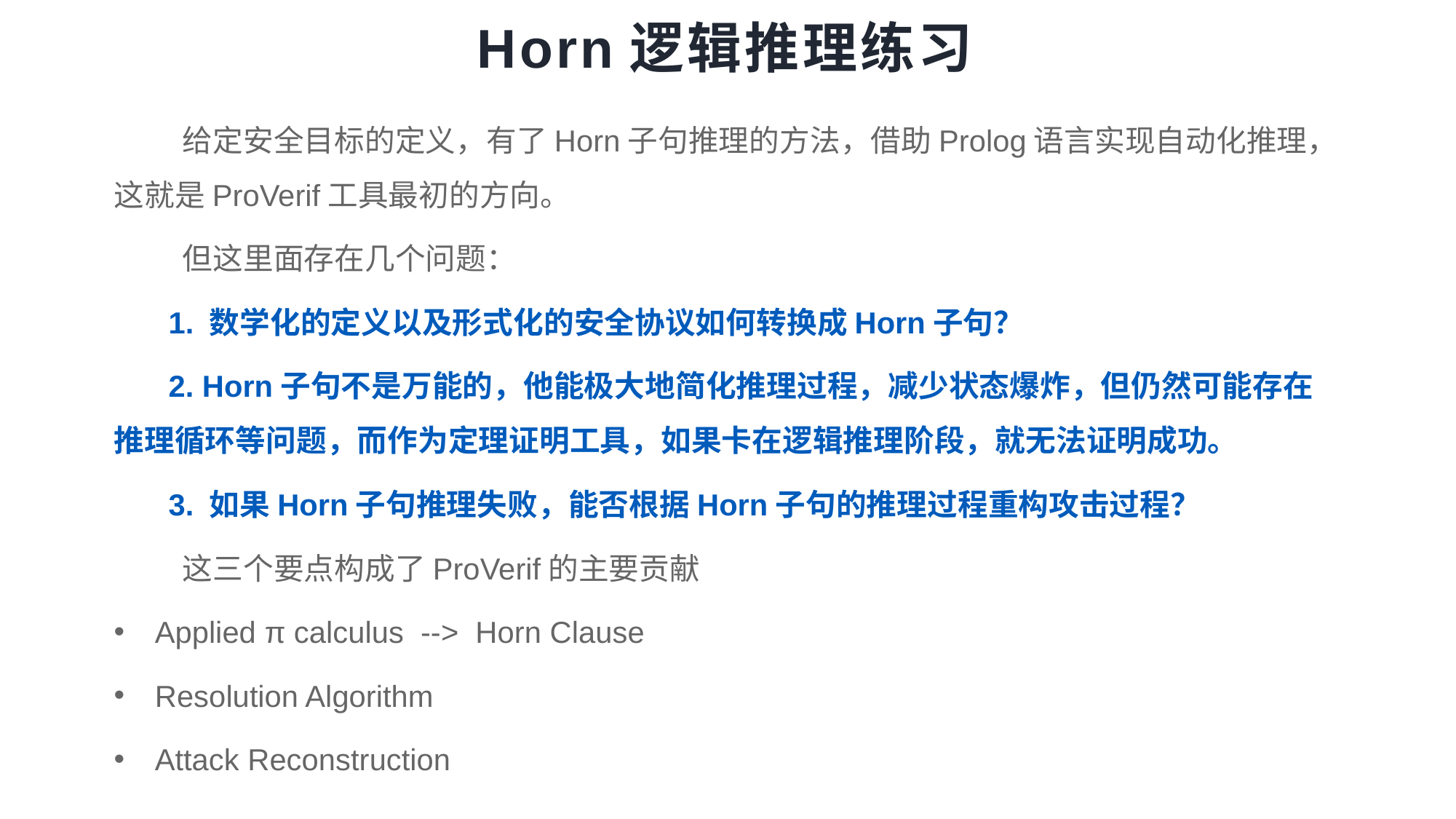

# Horn逻辑推理练习
 给定安全目标的定义，有了Horn子句推理的方法，借助Prolog语言实现自动化推理，这就是ProVerif工具最初的方向。
 但这里面存在几个问题：
1. 数学化的定义以及形式化的安全协议如何转换成Horn子句？
2. Horn子句不是万能的，他能极大地简化推理过程，减少状态爆炸，但仍然可能存在推理循环等问题，而作为定理证明工具，如果卡在逻辑推理阶段，就无法证明成功。
3. 如果Horn子句推理失败，能否根据Horn子句的推理过程重构攻击过程？
 这三个要点构成了ProVerif的主要贡献
Applied π calculus  -->  Horn Clause
Resolution Algorithm
Attack Reconstruction